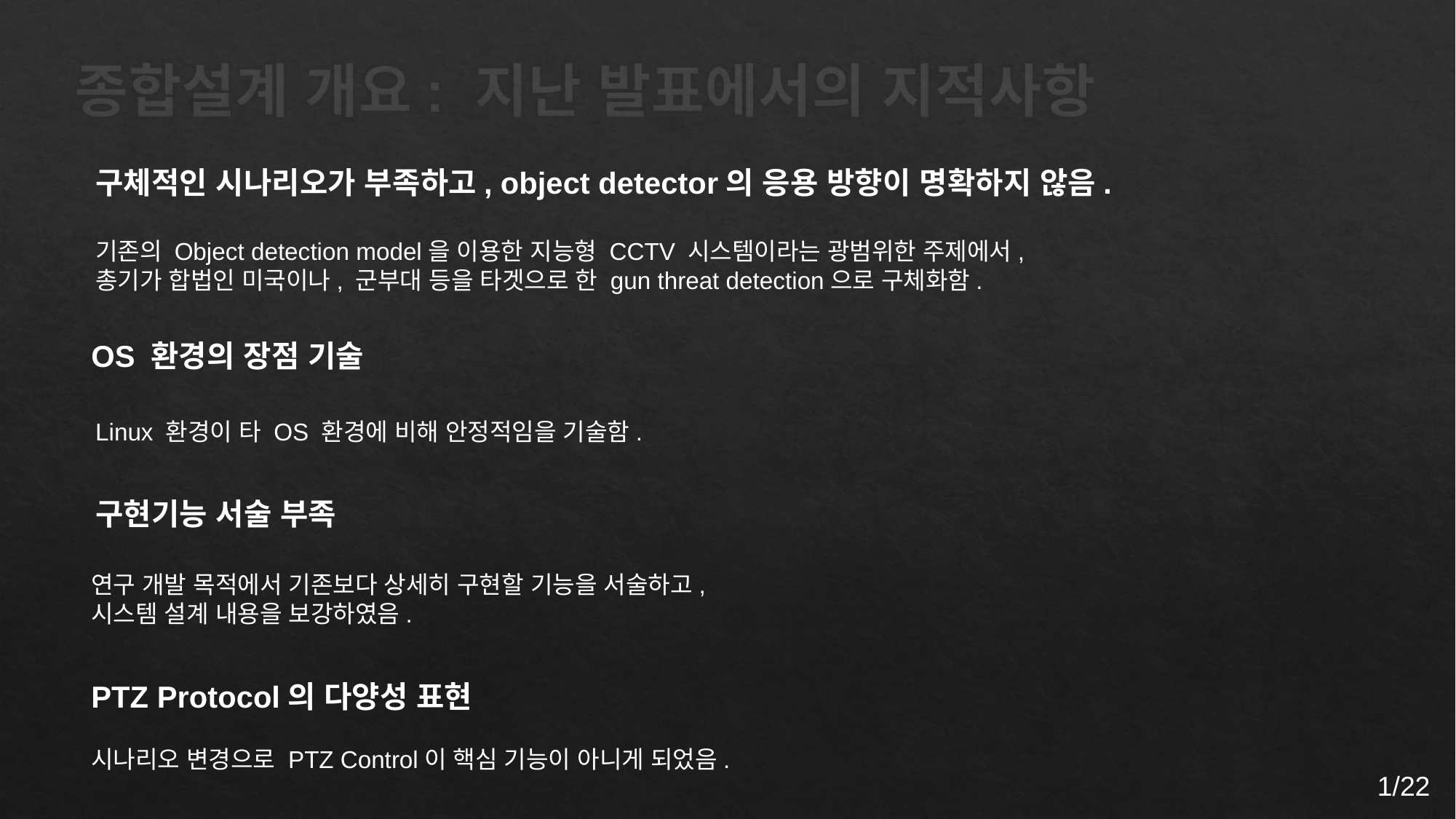

# 종합설계 개요: 지난 발표에서의 지적사항
구체적인 시나리오가 부족하고, object detector의 응용 방향이 명확하지 않음.

기존의 Object detection model을 이용한 지능형 CCTV 시스템이라는 광범위한 주제에서,
총기가 합법인 미국이나, 군부대 등을 타겟으로 한 gun threat detection으로 구체화함.
OS 환경의 장점 기술
Linux 환경이 타 OS 환경에 비해 안정적임을 기술함.
구현기능 서술 부족
연구 개발 목적에서 기존보다 상세히 구현할 기능을 서술하고,
시스템 설계 내용을 보강하였음.
PTZ Protocol의 다양성 표현
시나리오 변경으로 PTZ Control이 핵심 기능이 아니게 되었음.
1/22